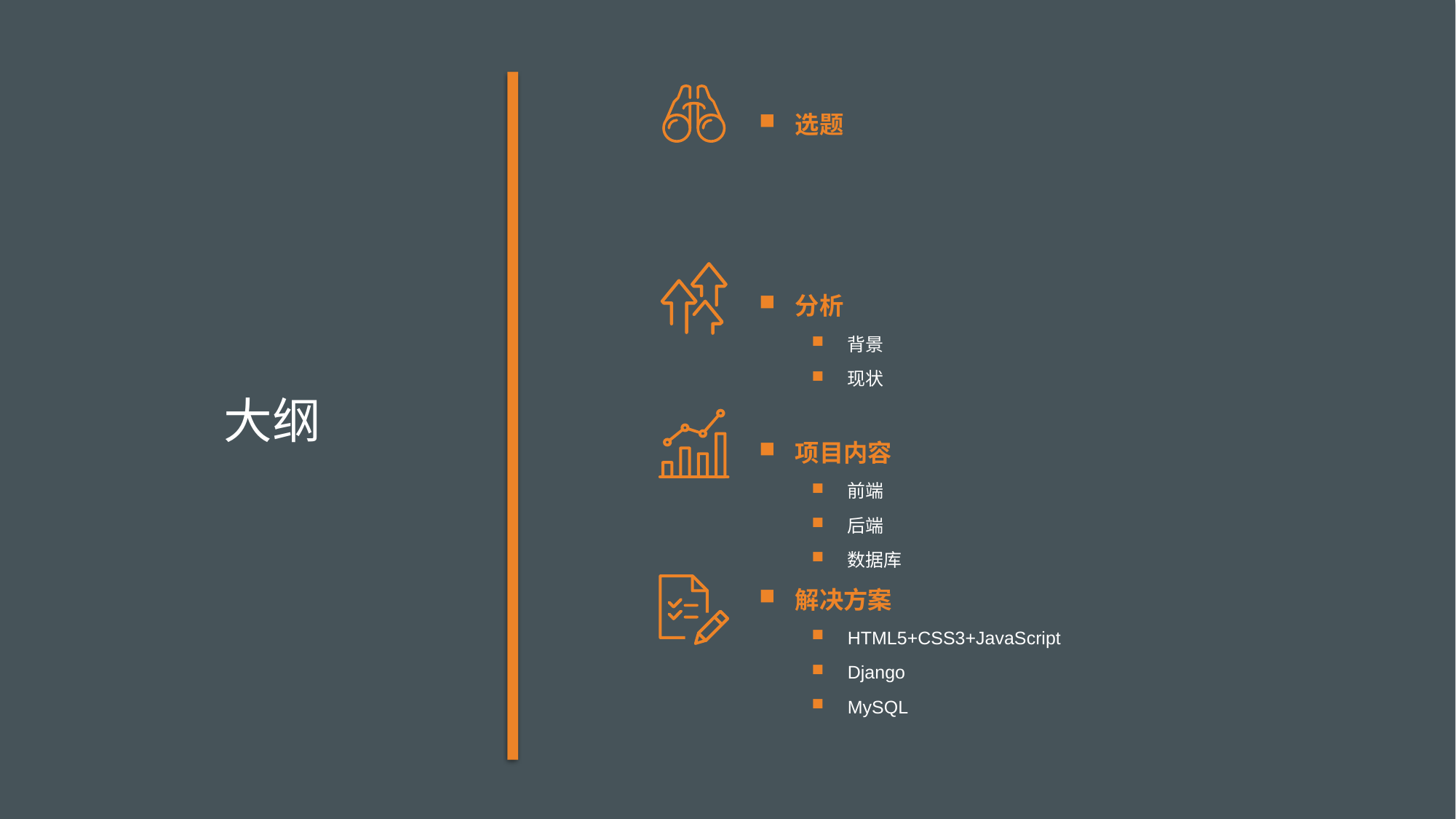

选题

分析
背景
现状

项目内容
前端
后端
数据库
解决方案
HTML5+CSS3+JavaScript
Django
MySQL

# 大纲